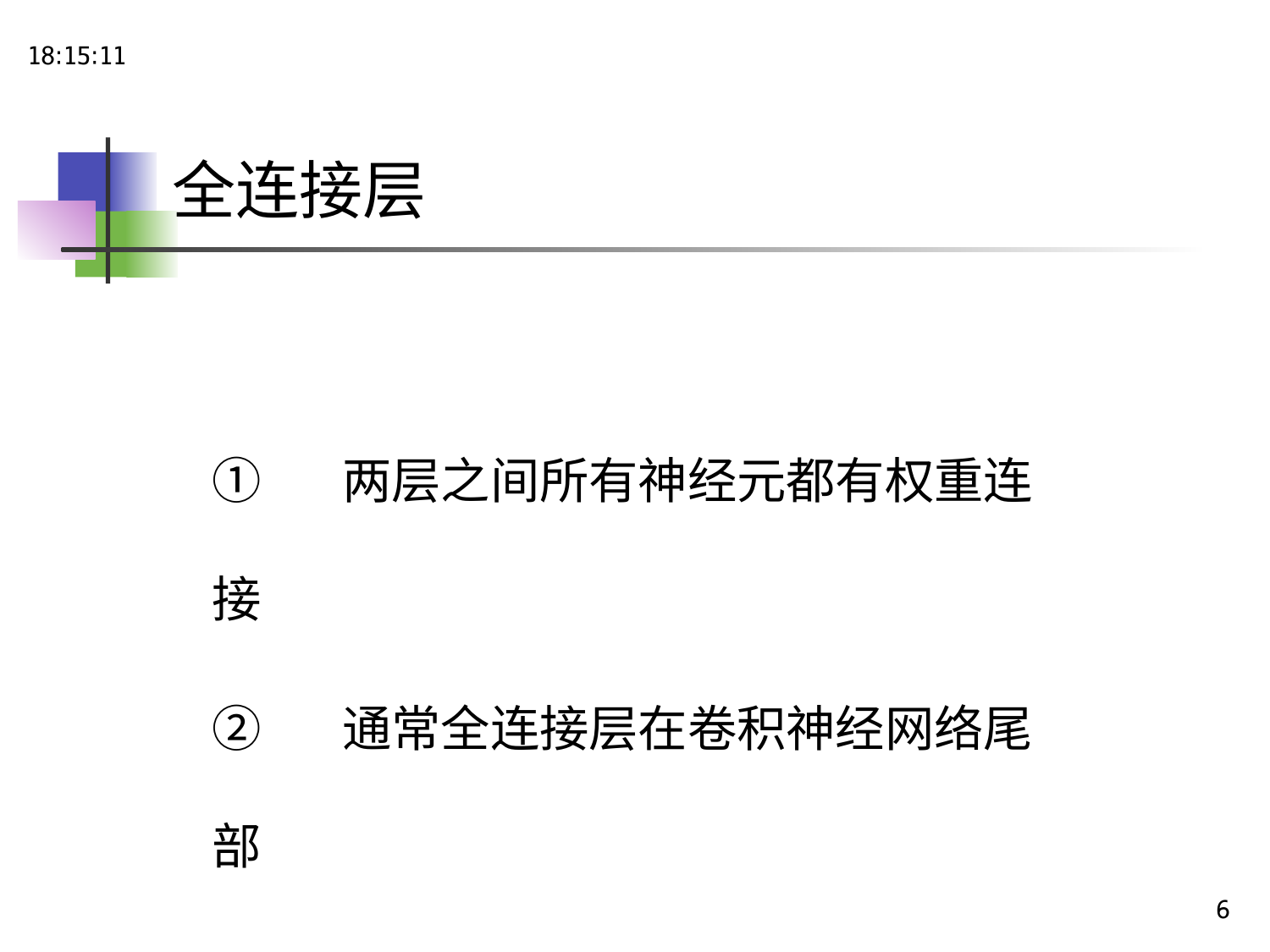

18:15:11
# 全连接层
①	两层之间所有神经元都有权重连接
②	通常全连接层在卷积神经网络尾部
6